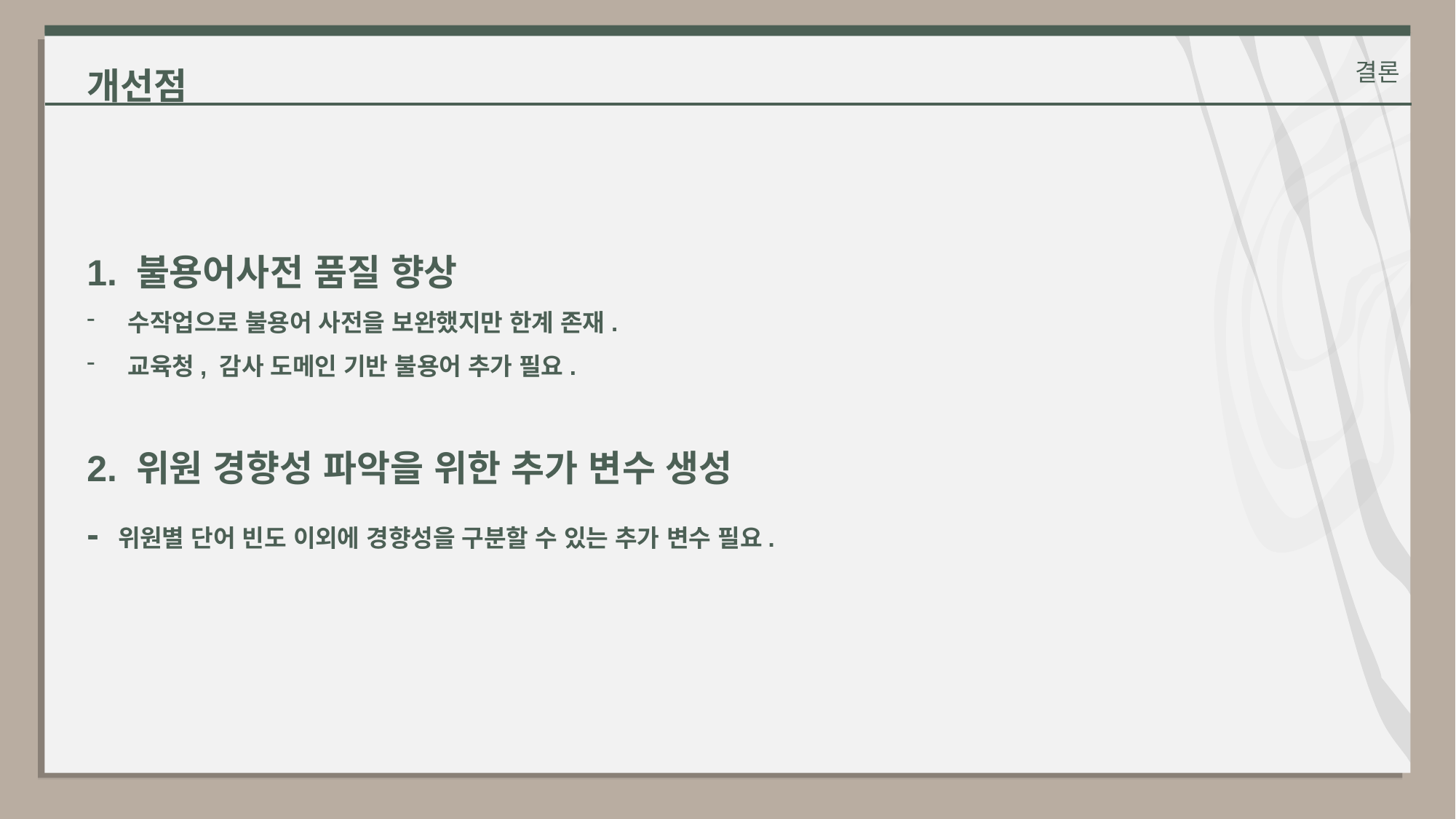

개선점
결론
1. 불용어사전 품질 향상
수작업으로 불용어 사전을 보완했지만 한계 존재.
교육청, 감사 도메인 기반 불용어 추가 필요.

2. 위원 경향성 파악을 위한 추가 변수 생성
- 위원별 단어 빈도 이외에 경향성을 구분할 수 있는 추가 변수 필요.